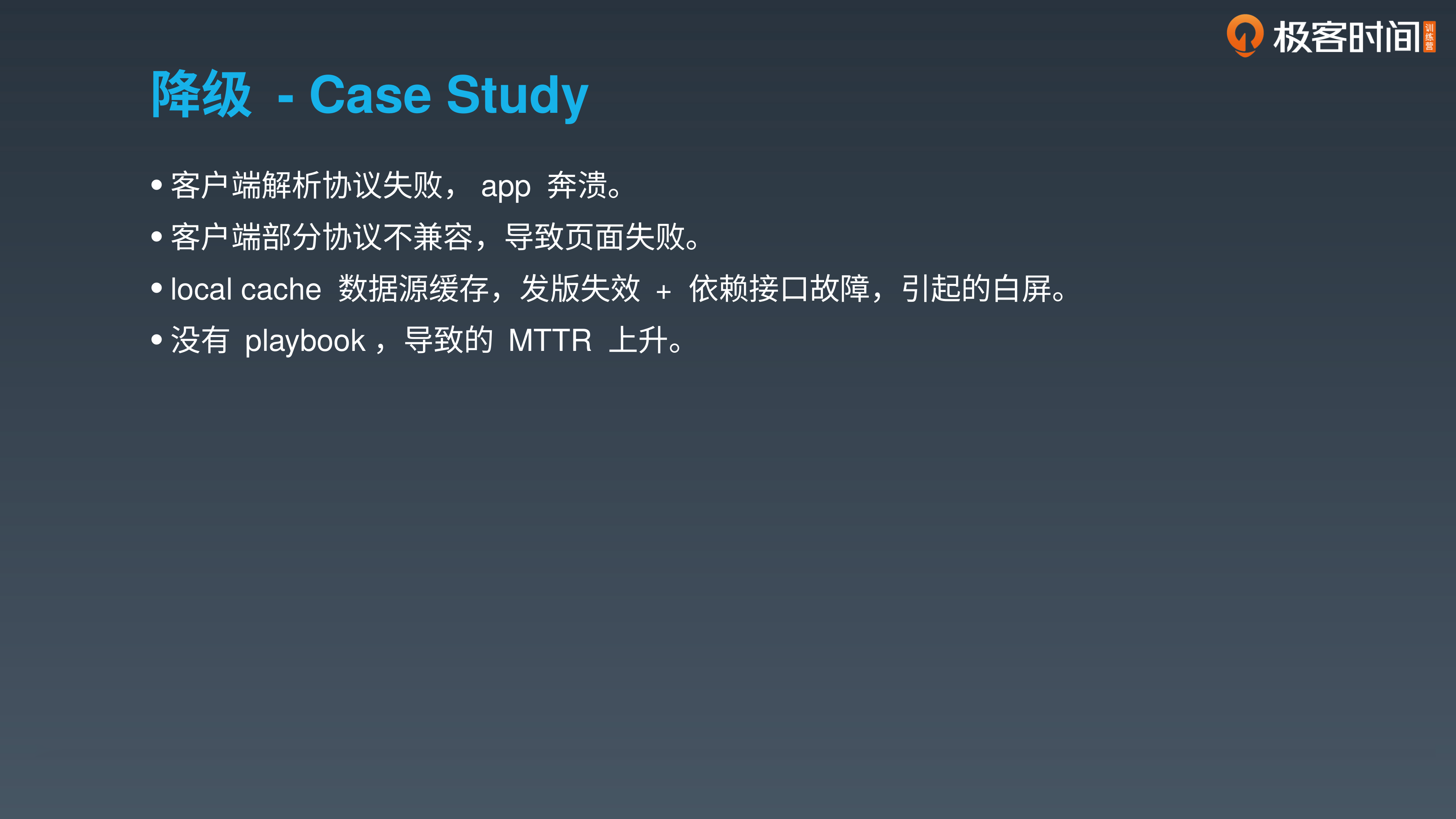

# 降级 - Case Study
客户端解析协议失败，app 奔溃。
客户端部分协议不兼容，导致页面失败。
local cache 数据源缓存，发版失效 + 依赖接口故障，引起的白屏。
没有 playbook，导致的 MTTR 上升。